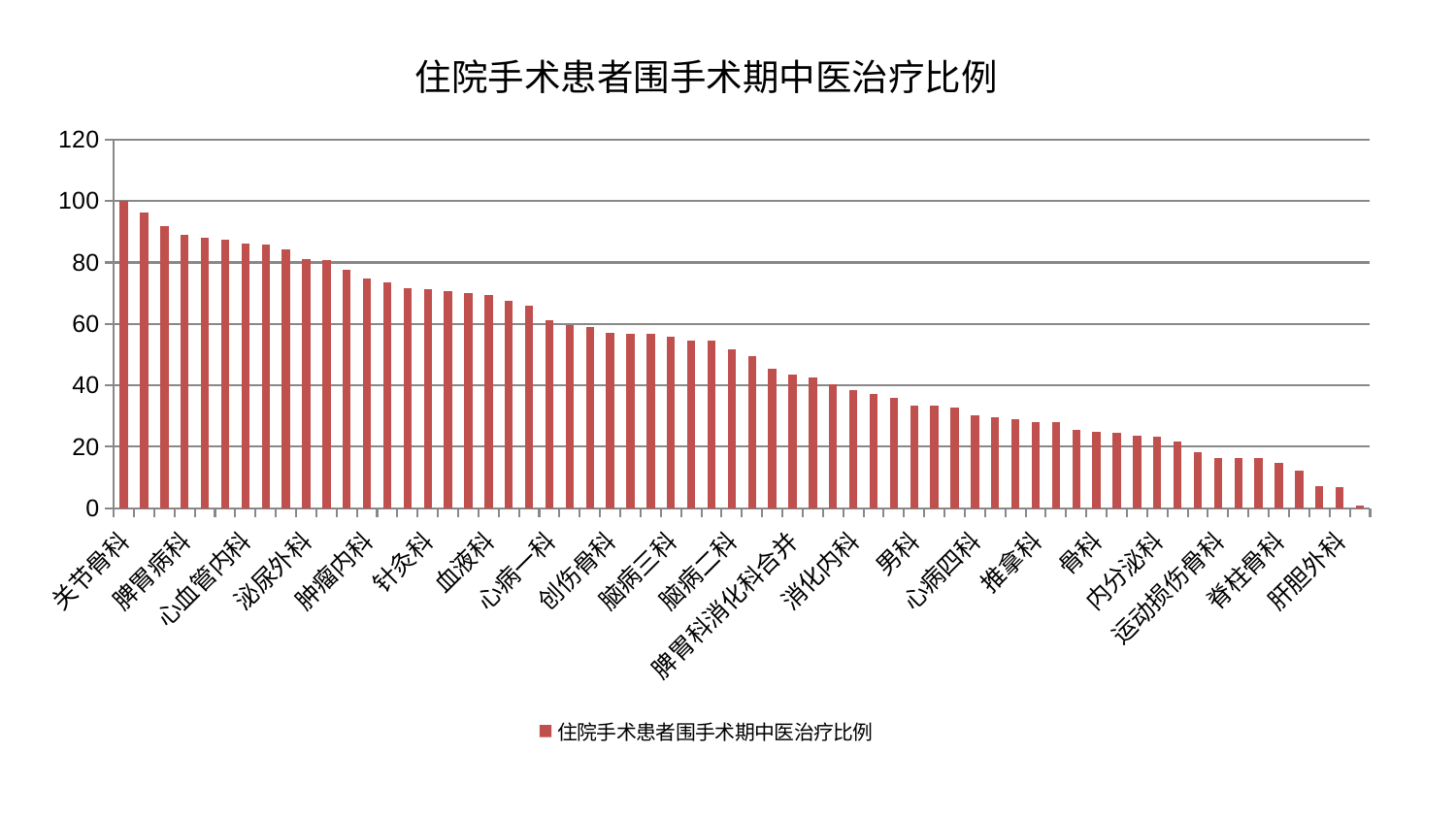

### Chart: 住院手术患者围手术期中医治疗比例

| Category | 住院手术患者围手术期中医治疗比例 |
|---|---|
| 关节骨科 | 100.0 |
| 乳腺甲状腺外科 | 96.25029168126989 |
| 口腔科 | 91.75417305087136 |
| 脾胃病科 | 89.1108333627384 |
| 东区肾病科 | 88.10030187190551 |
| 肾病科 | 87.53574297659144 |
| 心血管内科 | 86.01838297620485 |
| 妇科妇二科合并 | 85.80517745968125 |
| 普通外科 | 84.21939504517394 |
| 泌尿外科 | 81.0259402024207 |
| 心病三科 | 80.90352588640468 |
| 周围血管科 | 77.677871677 |
| 肿瘤内科 | 74.78565349329205 |
| 神经内科 | 73.66470532121224 |
| 妇科 | 71.66367522908521 |
| 针灸科 | 71.4220146244461 |
| 老年医学科 | 70.7769170600735 |
| 风湿病科 | 70.10351246201385 |
| 血液科 | 69.57932344065145 |
| 显微骨科 | 67.4690594760985 |
| 微创骨科 | 65.98308931573438 |
| 心病一科 | 61.35288799335836 |
| 儿科 | 59.52094204708182 |
| 妇二科 | 59.02206599836683 |
| 创伤骨科 | 57.10826539732658 |
| 康复科 | 56.858336999428424 |
| 呼吸内科 | 56.756608350438796 |
| 脑病三科 | 55.89286563632922 |
| 东区重症医学科 | 54.571973487808144 |
| 中医经典科 | 54.532668644314015 |
| 脑病二科 | 51.73654947504954 |
| 中医外治中心 | 49.628162359953315 |
| 治未病中心 | 45.39046974648797 |
| 脾胃科消化科合并 | 43.635513643720564 |
| 神经外科 | 42.509920764101885 |
| 胸外科 | 40.40476721753141 |
| 消化内科 | 38.33619706099285 |
| 重症医学科 | 37.15657709642354 |
| 综合内科 | 35.96592920950001 |
| 男科 | 33.3109506652135 |
| 小儿骨科 | 33.27530321209457 |
| 小儿推拿科 | 32.82980542496958 |
| 心病四科 | 30.3473621289646 |
| 心病二科 | 29.63693941560049 |
| 美容皮肤科 | 28.935369018245137 |
| 推拿科 | 28.112748862390443 |
| 肛肠科 | 27.94088204666623 |
| 身心医学科 | 25.64856191473169 |
| 骨科 | 24.890087299855228 |
| 耳鼻喉科 | 24.505240089260347 |
| 肾脏内科 | 23.68690618809809 |
| 内分泌科 | 23.148370272809938 |
| 皮肤科 | 21.784775695443802 |
| 西区重症医学科 | 18.303526170962 |
| 运动损伤骨科 | 16.470547131925688 |
| 肝病科 | 16.401934502640803 |
| 产科 | 16.24130234921357 |
| 脊柱骨科 | 14.760305369165993 |
| 脑病一科 | 12.242169669756747 |
| 眼科 | 7.104855179666165 |
| 肝胆外科 | 7.014134450539008 |
| 医院 | 1.0111013878402357 |
117